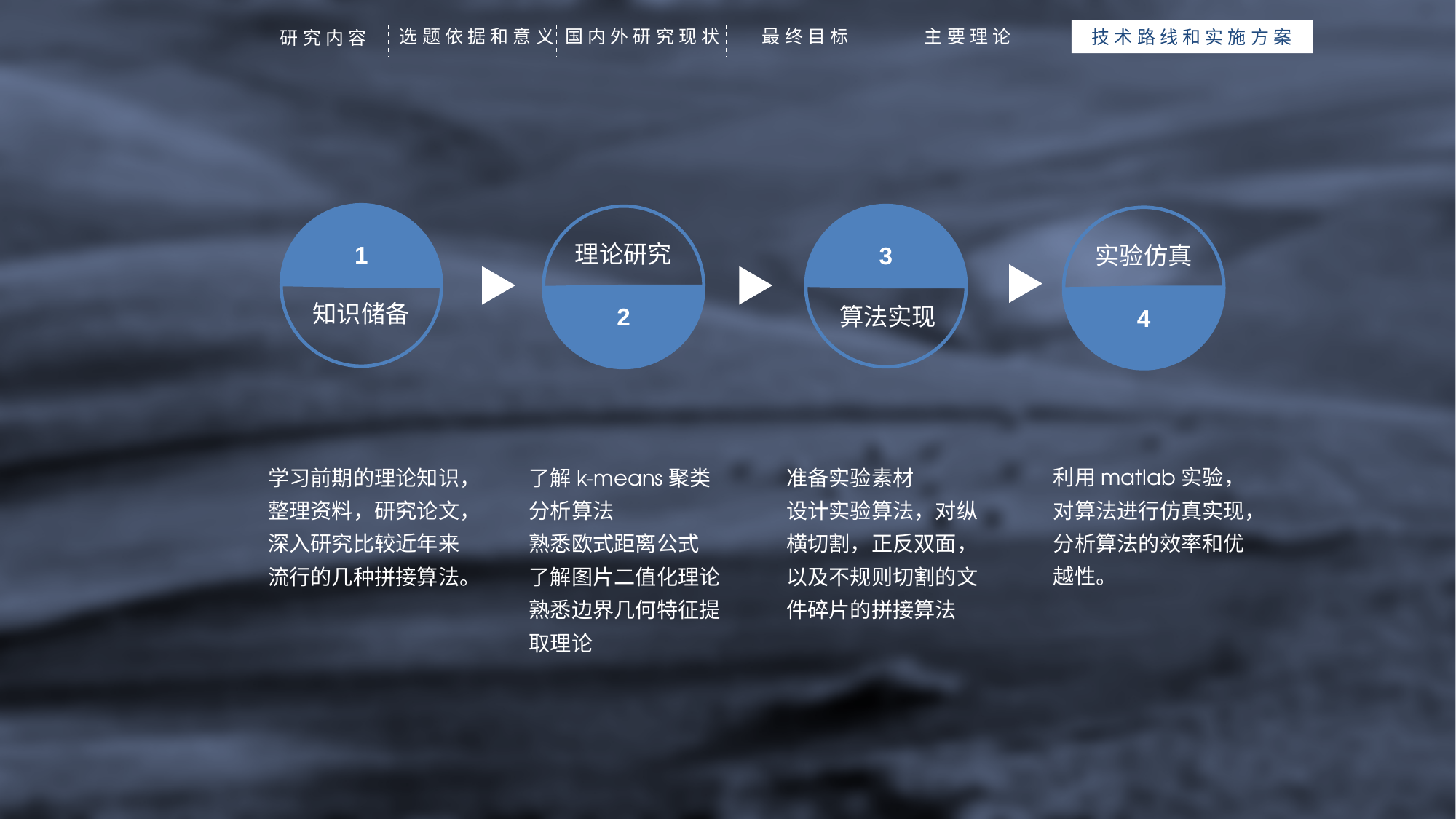

选题依据和意义
国内外研究现状
最终目标
主要理论
技术路线和实施方案
研究内容

1
知识储备

3
算法实现

理论研究
2

实验仿真
4

利用matlab实验，对算法进行仿真实现，
分析算法的效率和优越性。
学习前期的理论知识，整理资料，研究论文，深入研究比较近年来流行的几种拼接算法。
了解k-means聚类分析算法
熟悉欧式距离公式
了解图片二值化理论
熟悉边界几何特征提取理论
准备实验素材
设计实验算法，对纵横切割，正反双面，以及不规则切割的文件碎片的拼接算法